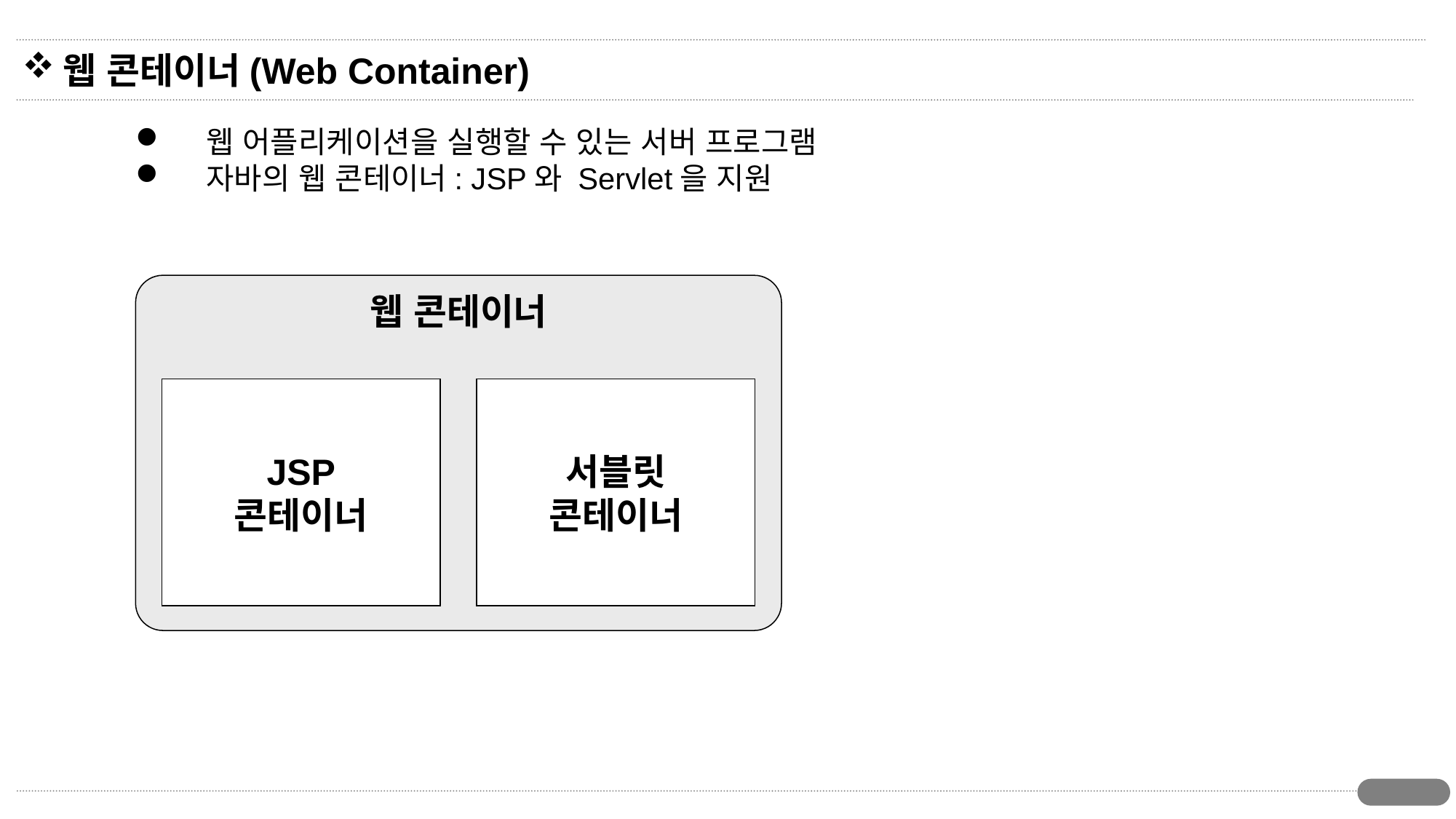

# 웹 콘테이너(Web Container)
 웹 어플리케이션을 실행할 수 있는 서버 프로그램
 자바의 웹 콘테이너: JSP와 Servlet을 지원

웹 콘테이너
JSP
콘테이너
서블릿
콘테이너